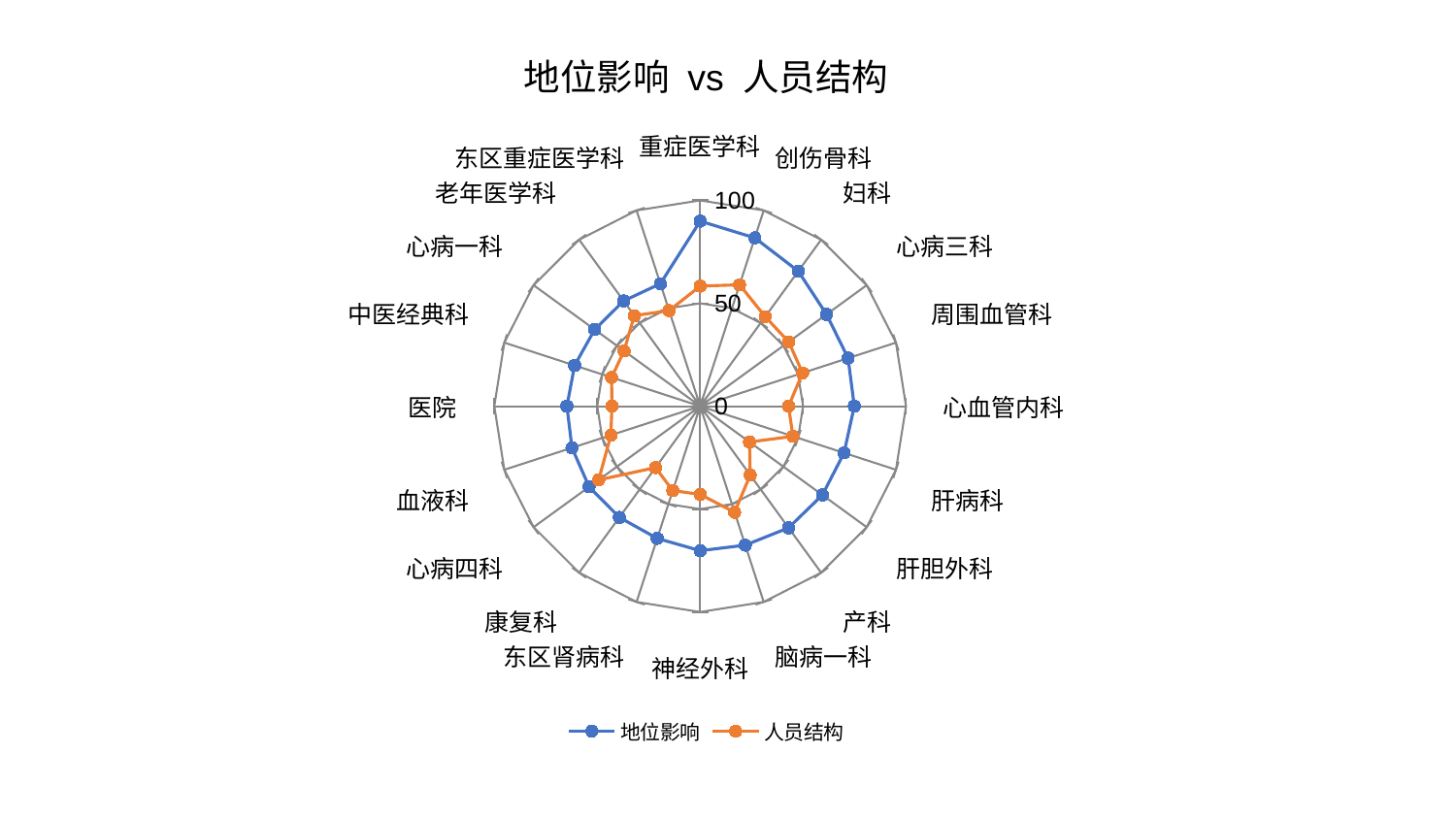

### Chart: 地位影响 vs 人员结构

| Category | 地位影响 | 人员结构 |
|---|---|---|
| 重症医学科 | 89.9173543248089 | 58.35768760773981 |
| 创伤骨科 | 86.00131686397553 | 62.00498386943001 |
| 妇科 | 81.10673620857463 | 53.763041200081815 |
| 心病三科 | 75.8788129660545 | 53.175100183580085 |
| 周围血管科 | 75.57495951513887 | 52.33076016810402 |
| 心血管内科 | 74.87455407181487 | 42.94230075091544 |
| 肝病科 | 73.50420573569203 | 47.39568356986549 |
| 肝胆外科 | 73.41075341236711 | 29.630386924262986 |
| 产科 | 73.07941323363087 | 41.365220269827034 |
| 脑病一科 | 70.99075482153381 | 54.20072632524567 |
| 神经外科 | 70.21432869175572 | 42.89877055406647 |
| 东区肾病科 | 67.54300844073408 | 43.10398185528851 |
| 康复科 | 66.77294279355405 | 36.90277606582772 |
| 心病四科 | 66.67875825180764 | 60.928914582694624 |
| 血液科 | 65.46227601020837 | 45.58343047019047 |
| 医院 | 64.72426653640106 | 42.86508238593795 |
| 中医经典科 | 64.10905188838431 | 45.24659805652923 |
| 心病一科 | 63.34206501811784 | 45.68404620629132 |
| 老年医学科 | 63.242107114210626 | 54.38178232989339 |
| 东区重症医学科 | 62.56687910367206 | 48.83094824232988 |
98